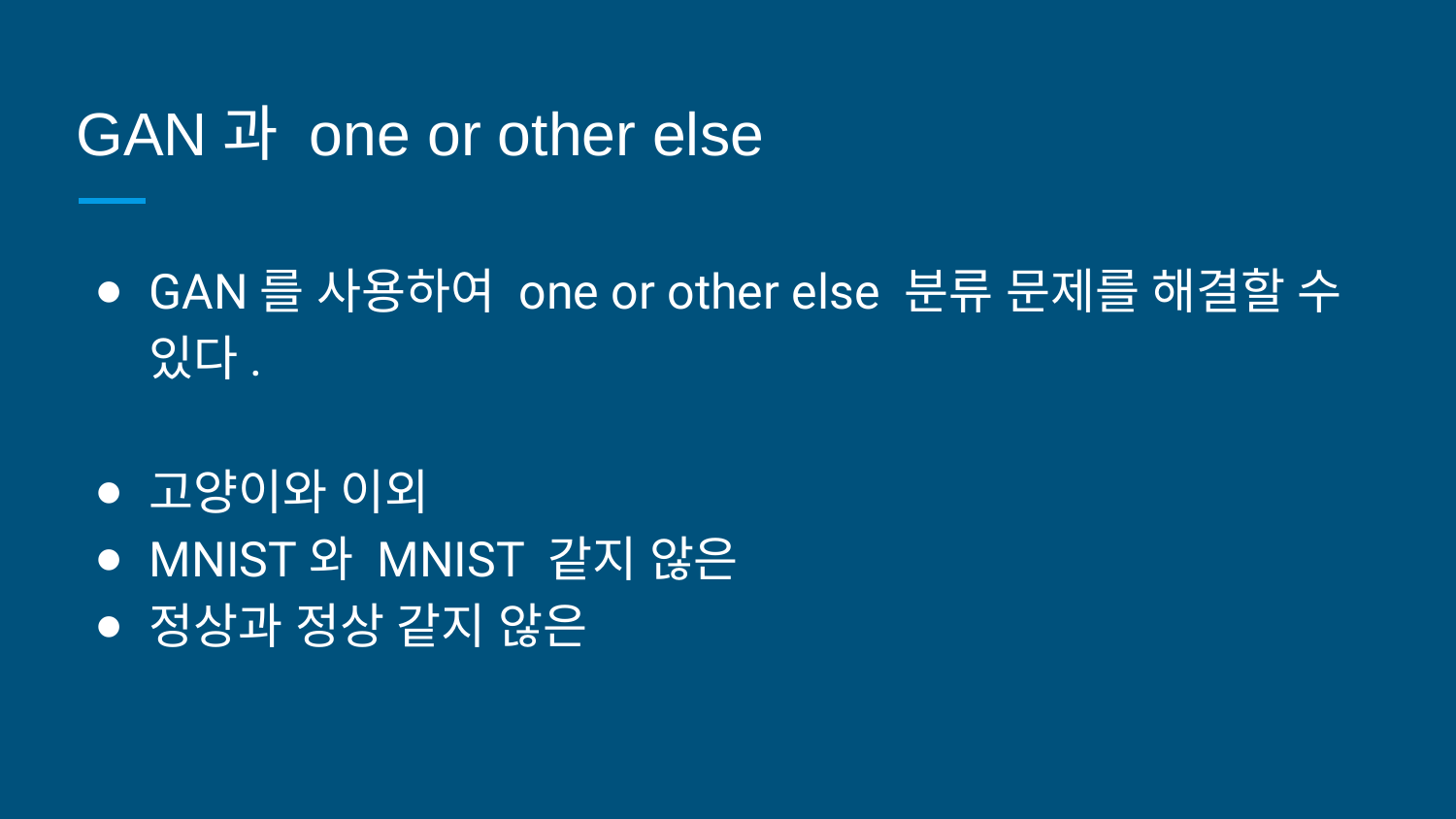

# GAN과 one or other else
GAN를 사용하여 one or other else 분류 문제를 해결할 수 있다.

고양이와 이외
MNIST와 MNIST 같지 않은
정상과 정상 같지 않은